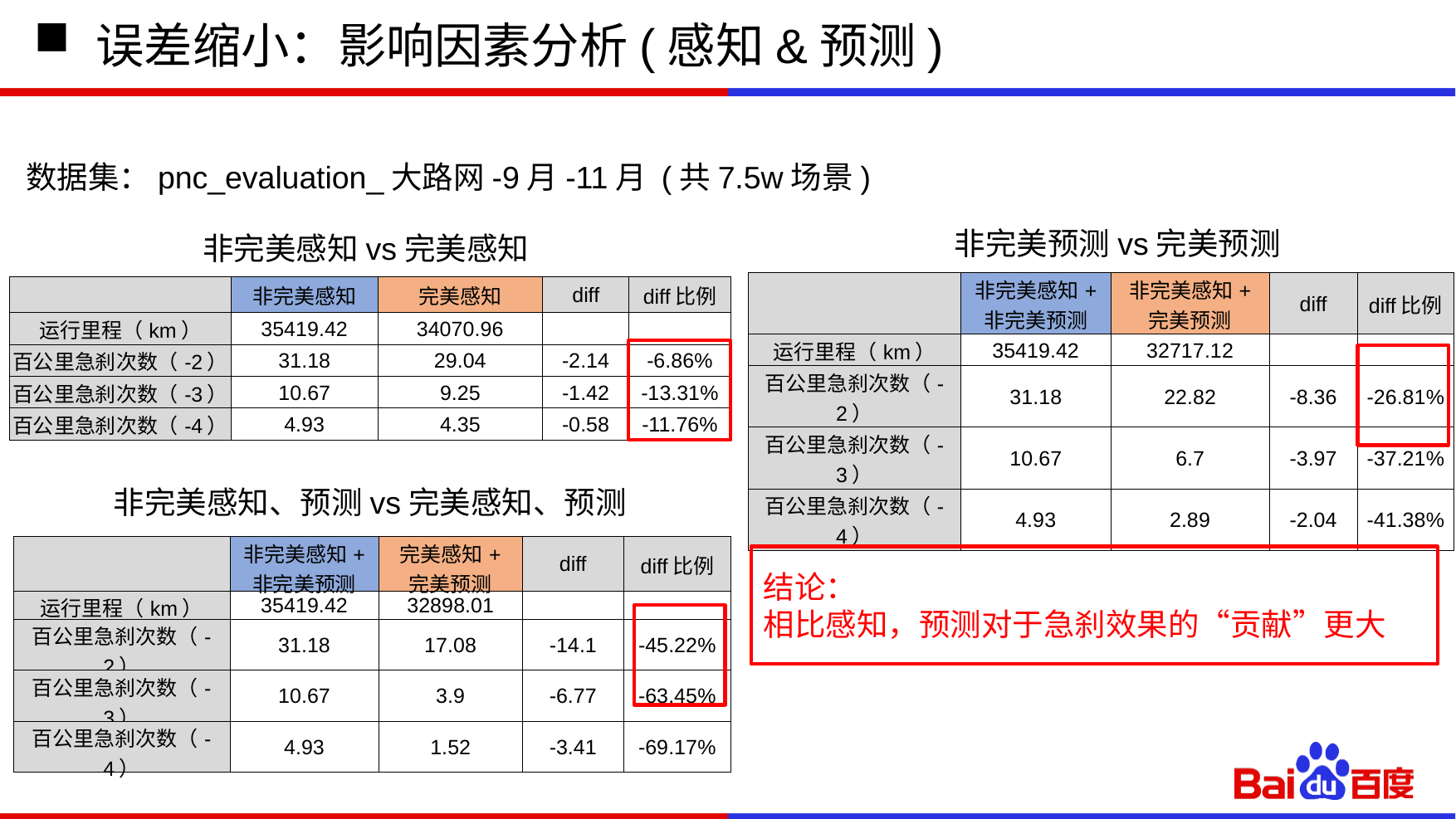

# 误差缩小：影响因素分析(感知&预测)
数据集：pnc_evaluation_大路网-9月-11月 (共7.5w场景)
非完美预测vs完美预测
非完美感知vs完美感知
|  | 非完美感知+ 非完美预测 | 非完美感知+ 完美预测 | diff | diff比例 |
| --- | --- | --- | --- | --- |
| 运行里程（km） | 35419.42 | 32717.12 |  |  |
| 百公里急刹次数（-2） | 31.18 | 22.82 | -8.36 | -26.81% |
| 百公里急刹次数（-3） | 10.67 | 6.7 | -3.97 | -37.21% |
| 百公里急刹次数（-4） | 4.93 | 2.89 | -2.04 | -41.38% |
|  | 非完美感知 | 完美感知 | diff | diff比例 |
| --- | --- | --- | --- | --- |
| 运行里程（km） | 35419.42 | 34070.96 |  |  |
| 百公里急刹次数（-2） | 31.18 | 29.04 | -2.14 | -6.86% |
| 百公里急刹次数（-3） | 10.67 | 9.25 | -1.42 | -13.31% |
| 百公里急刹次数（-4） | 4.93 | 4.35 | -0.58 | -11.76% |

非完美感知、预测vs完美感知、预测
|  | 非完美感知+ 非完美预测 | 完美感知+ 完美预测 | diff | diff比例 |
| --- | --- | --- | --- | --- |
| 运行里程（km） | 35419.42 | 32898.01 |  |  |
| 百公里急刹次数（-2） | 31.18 | 17.08 | -14.1 | -45.22% |
| 百公里急刹次数（-3） | 10.67 | 3.9 | -6.77 | -63.45% |
| 百公里急刹次数（-4） | 4.93 | 1.52 | -3.41 | -69.17% |
结论：
相比感知，预测对于急刹效果的“贡献”更大